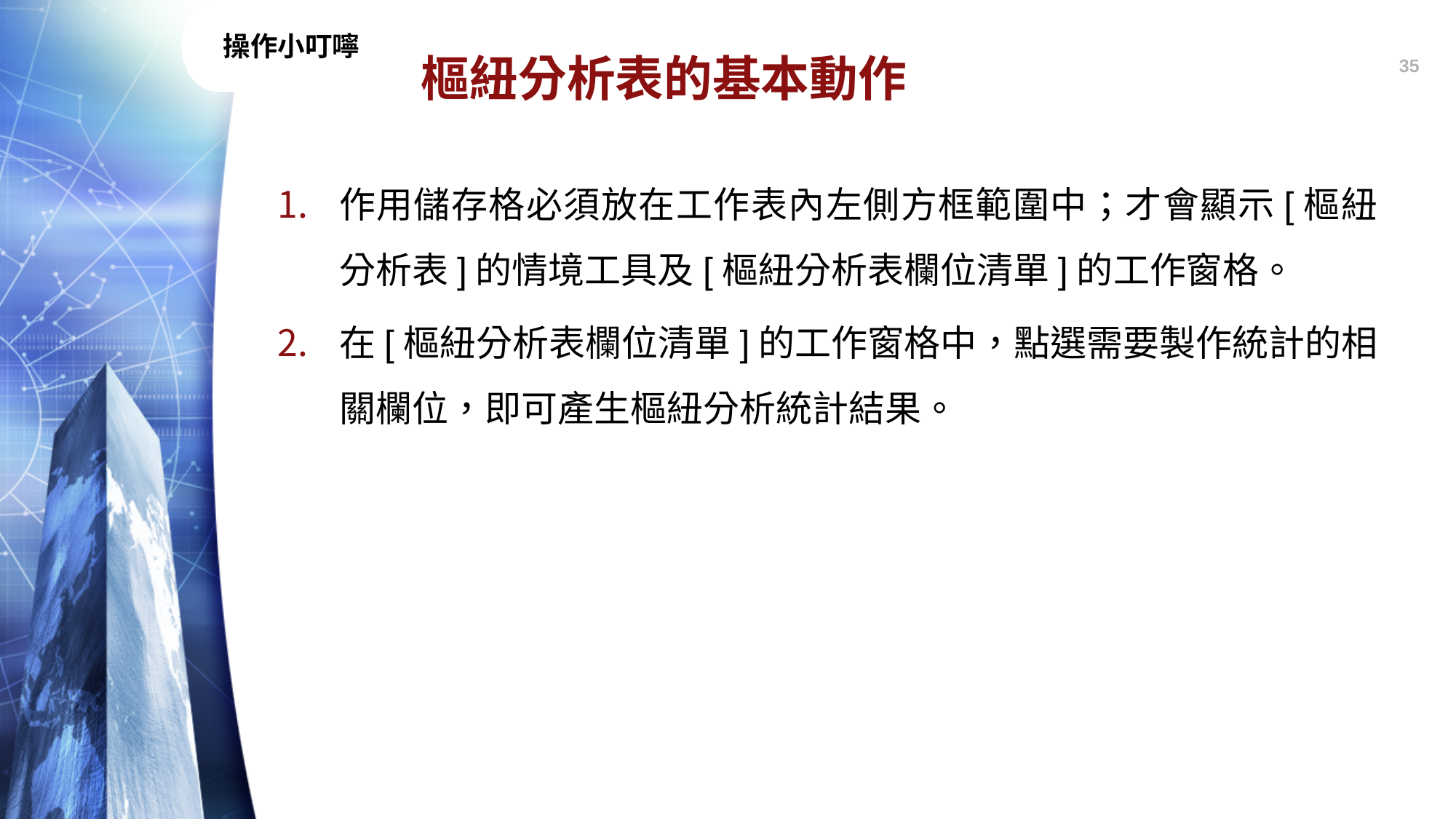

操作小叮嚀
# 樞紐分析表的基本動作
35
作用儲存格必須放在工作表內左側方框範圍中；才會顯示[樞紐分析表]的情境工具及[樞紐分析表欄位清單]的工作窗格。
在[樞紐分析表欄位清單]的工作窗格中，點選需要製作統計的相關欄位，即可產生樞紐分析統計結果。